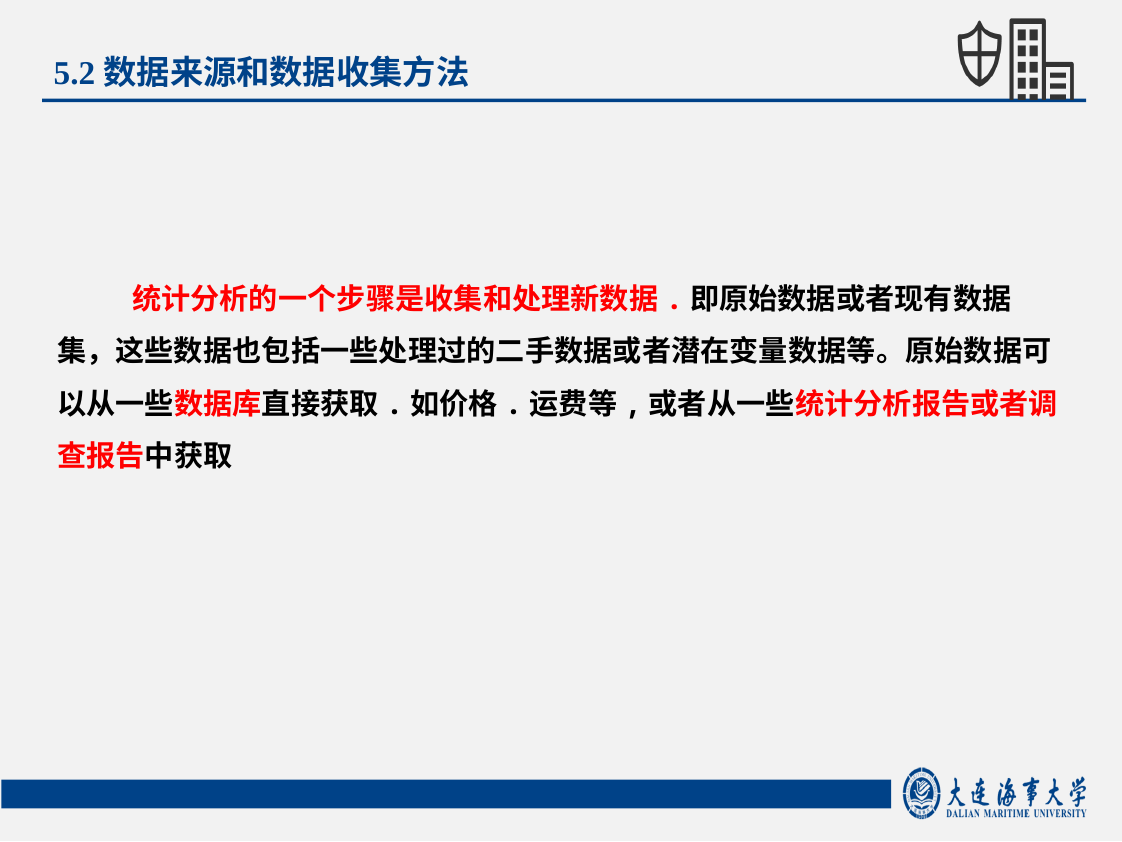

5.2数据来源和数据收集方法
统计分析的一个步骤是收集和处理新数据.即原始数据或者现有数据集，这些数据也包括一些处理过的二手数据或者潜在变量数据等。原始数据可以从一些数据库直接获取.如价格.运费等,或者从一些统计分析报告或者调查报告中获取